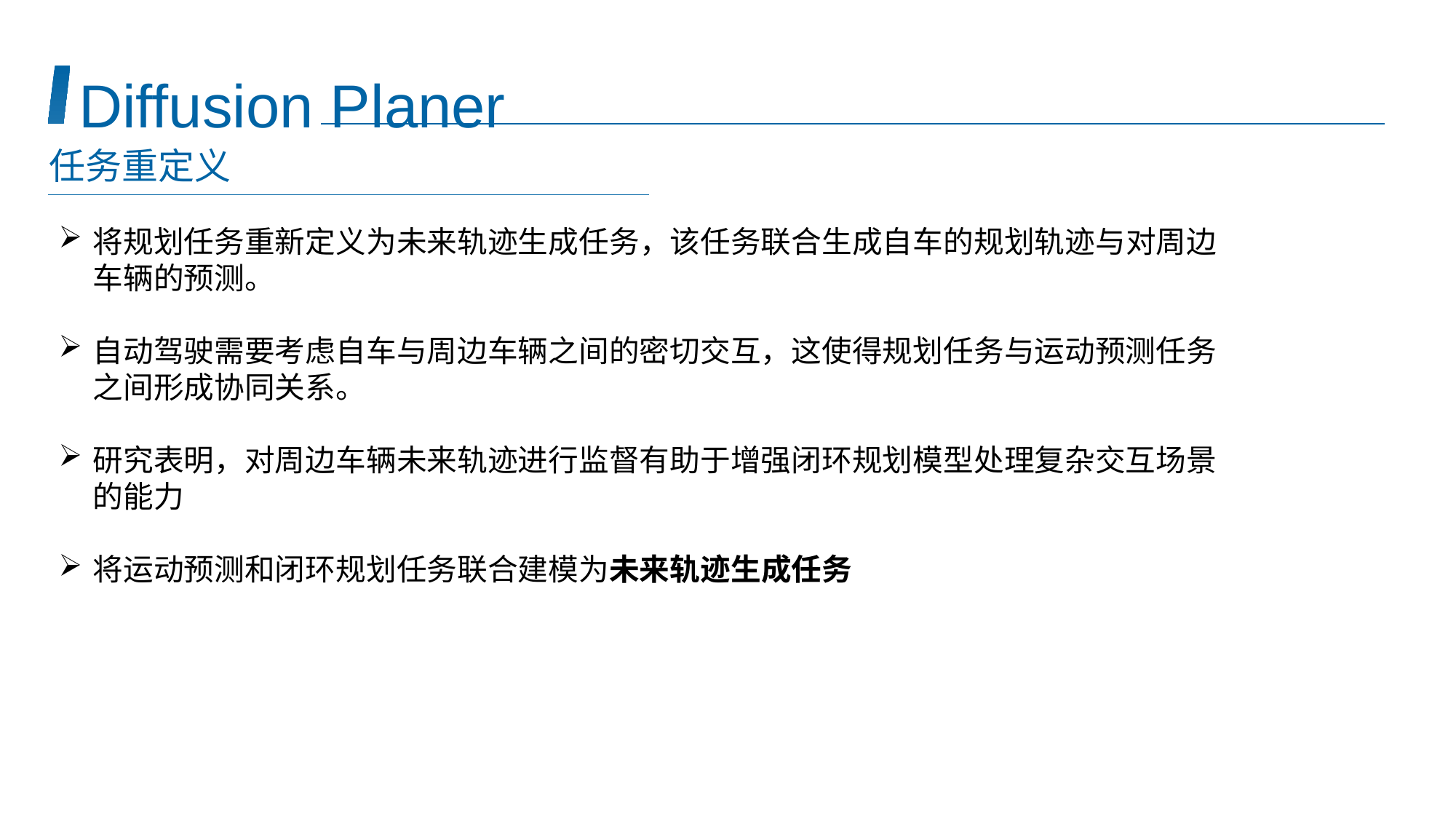

Diffusion Planer
任务重定义
将规划任务重新定义为未来轨迹生成任务，该任务联合生成自车的规划轨迹与对周边车辆的预测。

自动驾驶需要考虑自车与周边车辆之间的密切交互，这使得规划任务与运动预测任务之间形成协同关系。

研究表明，对周边车辆未来轨迹进行监督有助于增强闭环规划模型处理复杂交互场景的能力

将运动预测和闭环规划任务联合建模为未来轨迹生成任务